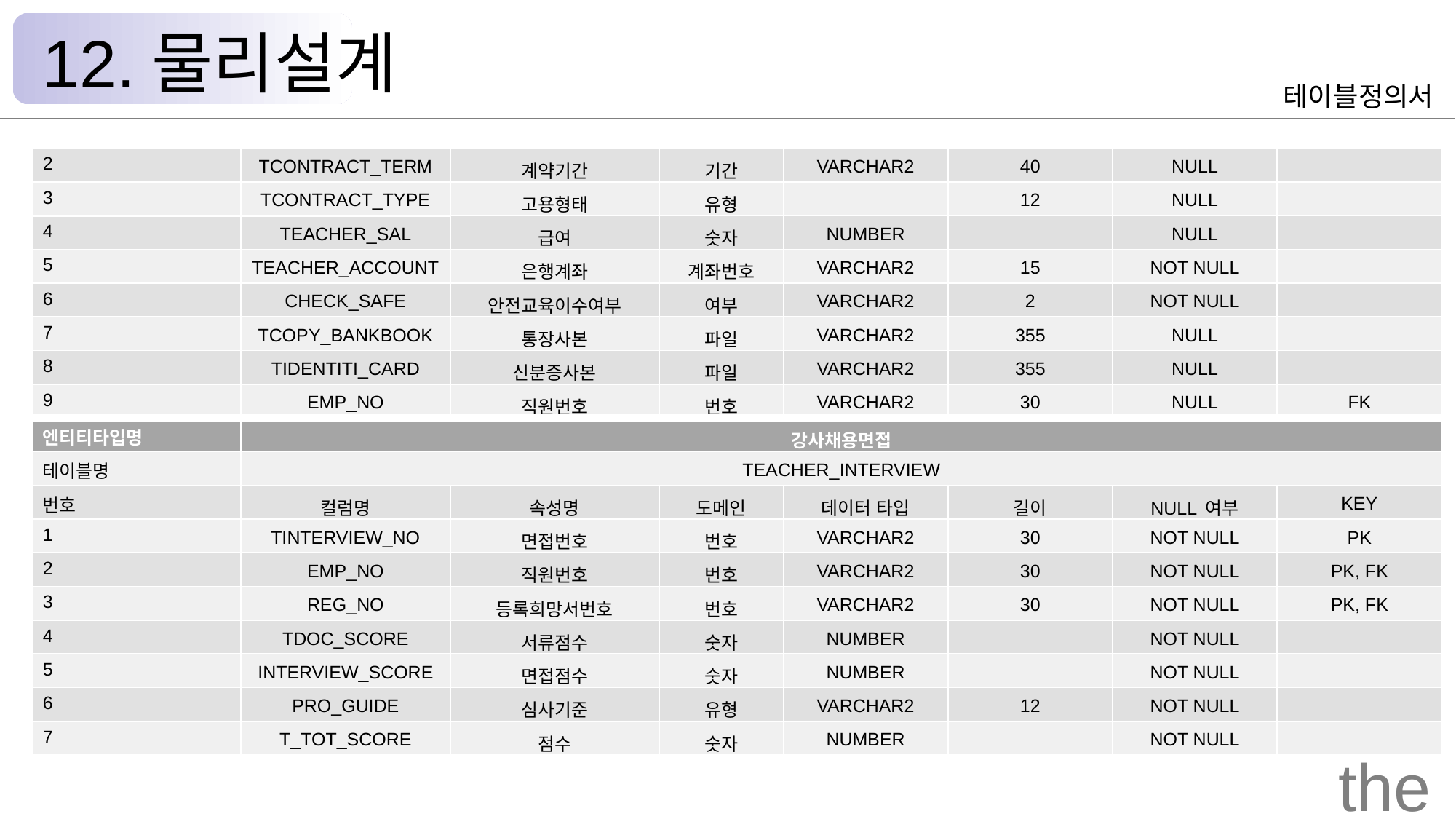

12.물리설계

테이블정의서
| 2 | TCONTRACT\_TERM | 계약기간 | 기간 | VARCHAR2 | 40 | NULL |  |
| --- | --- | --- | --- | --- | --- | --- | --- |
| 3 | TCONTRACT\_TYPE | 고용형태 | 유형 |  | 12 | NULL |  |
| 4 | TEACHER\_SAL | 급여 | 숫자 | NUMBER |  | NULL |  |
| 5 | TEACHER\_ACCOUNT | 은행계좌 | 계좌번호 | VARCHAR2 | 15 | NOT NULL |  |
| 6 | CHECK\_SAFE | 안전교육이수여부 | 여부 | VARCHAR2 | 2 | NOT NULL |  |
| 7 | TCOPY\_BANKBOOK | 통장사본 | 파일 | VARCHAR2 | 355 | NULL |  |
| 8 | TIDENTITI\_CARD | 신분증사본 | 파일 | VARCHAR2 | 355 | NULL |  |
| 9 | EMP\_NO | 직원번호 | 번호 | VARCHAR2 | 30 | NULL | FK |
| 엔티티타입명 | 강사채용면접 |  |  |  |  |  |  |
| 테이블명 | TEACHER\_INTERVIEW |  |  |  |  |  |  |
| 번호 | 컬럼명 | 속성명 | 도메인 | 데이터 타입 | 길이 | NULL 여부 | KEY |
| 1 | TINTERVIEW\_NO | 면접번호 | 번호 | VARCHAR2 | 30 | NOT NULL | PK |
| 2 | EMP\_NO | 직원번호 | 번호 | VARCHAR2 | 30 | NOT NULL | PK, FK |
| 3 | REG\_NO | 등록희망서번호 | 번호 | VARCHAR2 | 30 | NOT NULL | PK, FK |
| 4 | TDOC\_SCORE | 서류점수 | 숫자 | NUMBER |  | NOT NULL |  |
| 5 | INTERVIEW\_SCORE | 면접점수 | 숫자 | NUMBER |  | NOT NULL |  |
| 6 | PRO\_GUIDE | 심사기준 | 유형 | VARCHAR2 | 12 | NOT NULL |  |
| 7 | T\_TOT\_SCORE | 점수 | 숫자 | NUMBER |  | NOT NULL |  |
the Palace